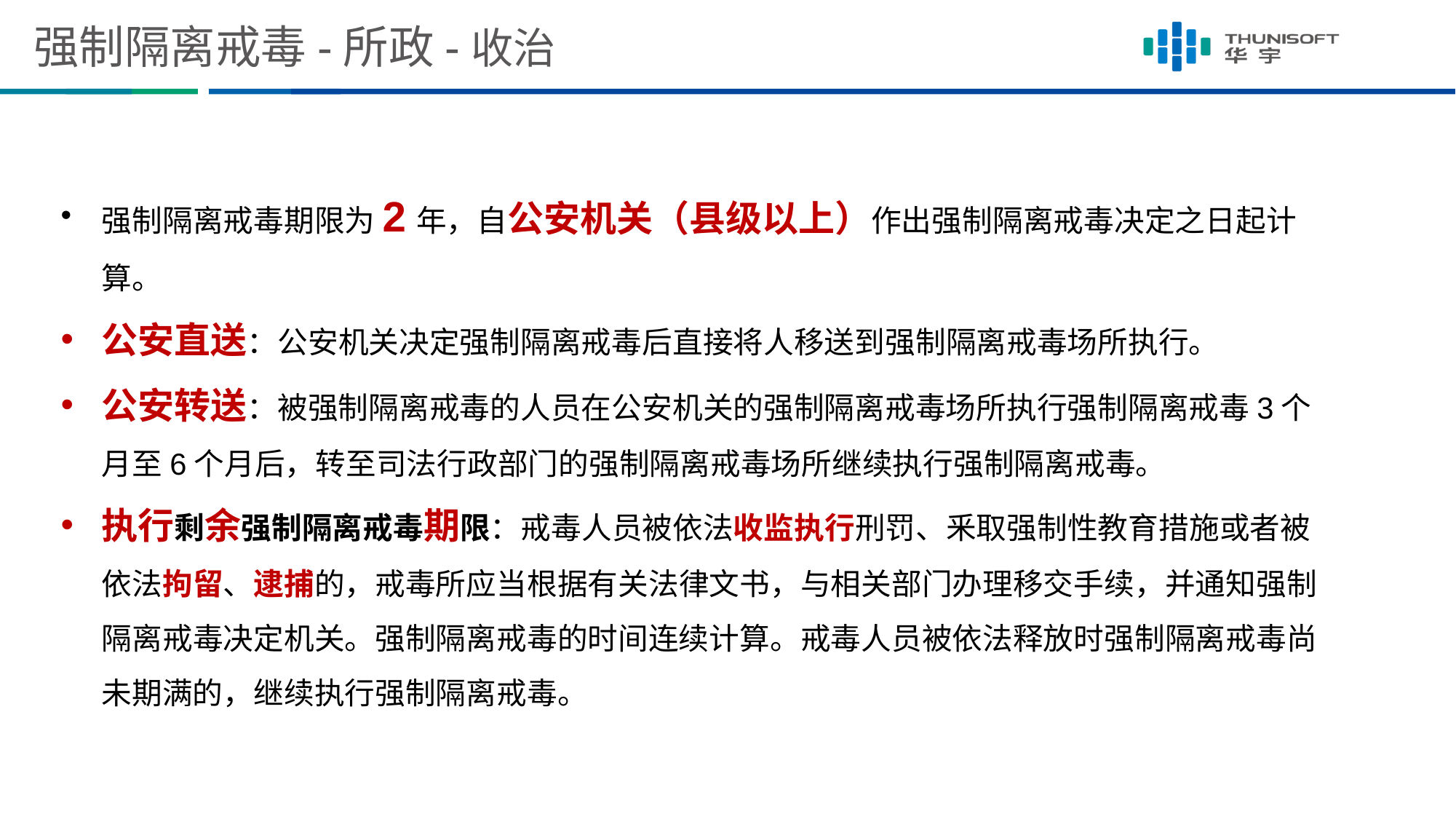

# 强制隔离戒毒-所政-收治
强制隔离戒毒期限为2年，自公安机关（县级以上）作出强制隔离戒毒决定之日起计算。
公安直送：公安机关决定强制隔离戒毒后直接将人移送到强制隔离戒毒场所执行。
公安转送：被强制隔离戒毒的人员在公安机关的强制隔离戒毒场所执行强制隔离戒毒3个月至6个月后，转至司法行政部门的强制隔离戒毒场所继续执行强制隔离戒毒。
执行剩余强制隔离戒毒期限：戒毒人员被依法收监执行刑罚、釆取强制性教育措施或者被依法拘留、逮捕的，戒毒所应当根据有关法律文书，与相关部门办理移交手续，并通知强制隔离戒毒决定机关。强制隔离戒毒的时间连续计算。戒毒人员被依法释放时强制隔离戒毒尚未期满的，继续执行强制隔离戒毒。